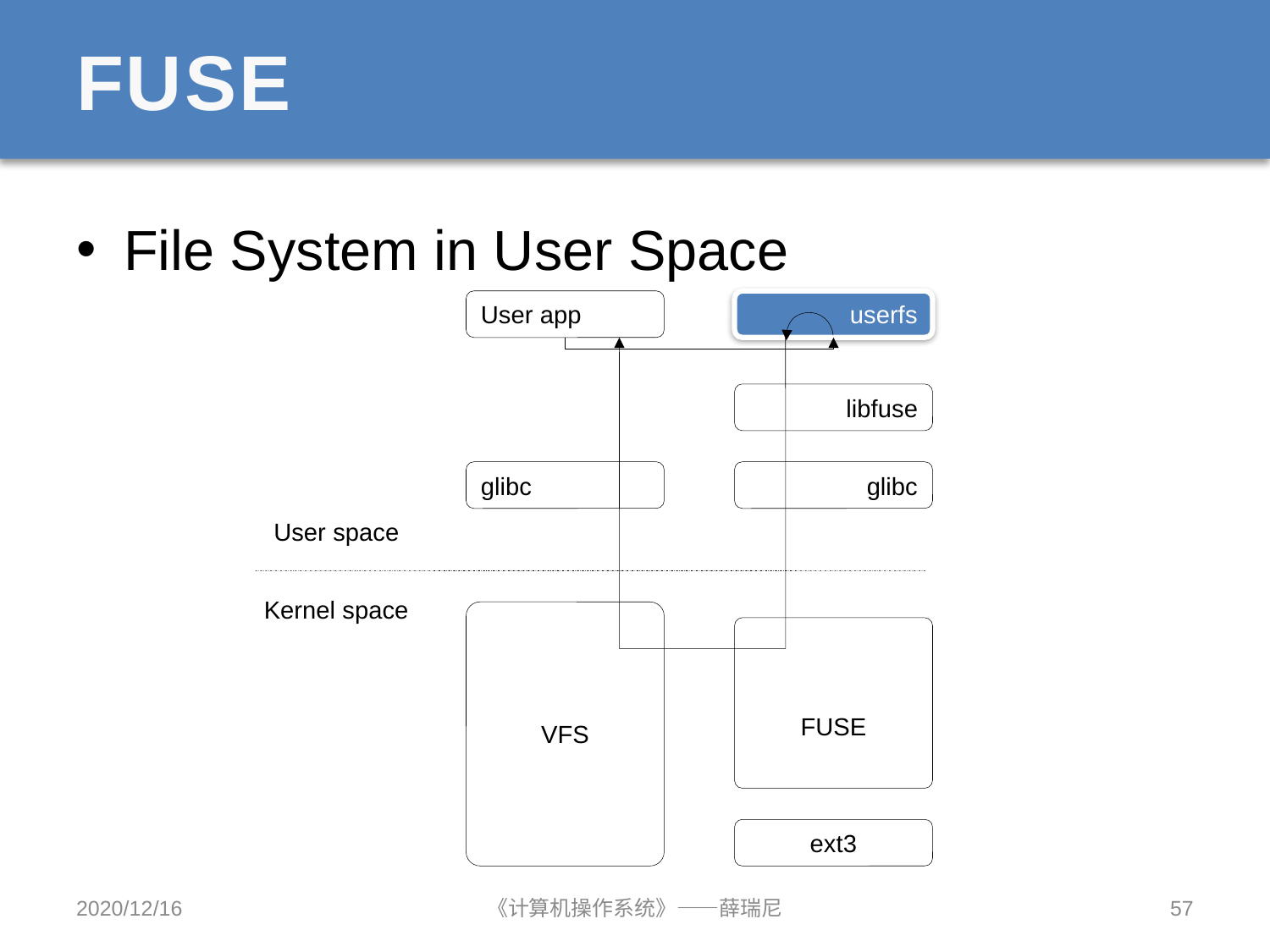

# FUSE
File System in User Space

User app
userfs

libfuse
glibc
glibc
User space

Kernel space
VFS
FUSE

ext3
2020/12/16
《计算机操作系统》——薛瑞尼
57